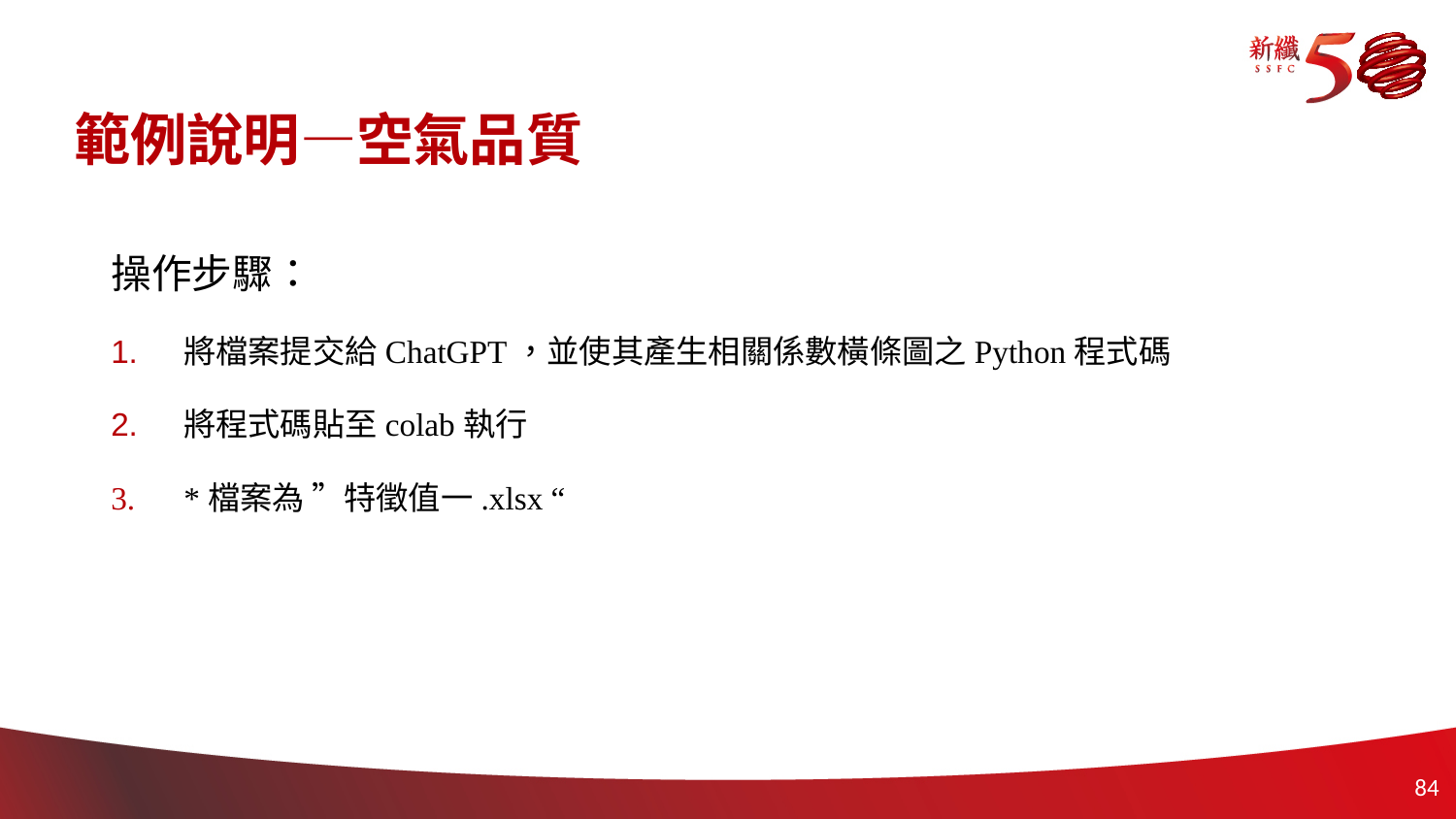

# 範例說明—空氣品質
操作步驟：
將檔案提交給ChatGPT，並使其產生相關係數橫條圖之Python程式碼
將程式碼貼至colab執行
*檔案為 ”特徵值一.xlsx “
84